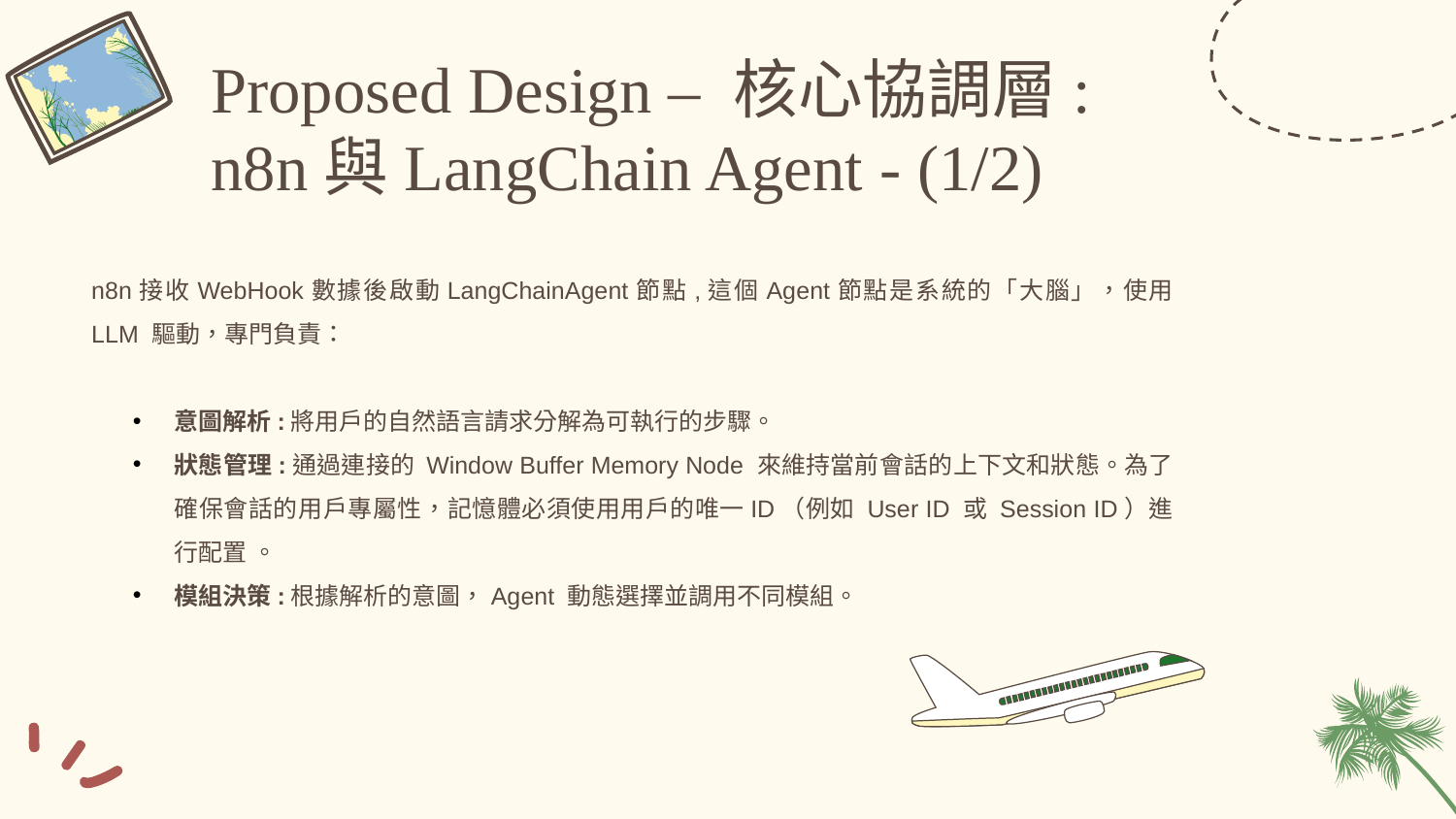

Proposed Design – 核心協調層:
n8n與LangChain Agent - (1/2)
n8n接收WebHook數據後啟動LangChainAgent節點,這個Agent節點是系統的「大腦」，使用 LLM 驅動，專門負責：

意圖解析:將用戶的自然語言請求分解為可執行的步驟。
狀態管理:通過連接的 Window Buffer Memory Node 來維持當前會話的上下文和狀態。為了確保會話的用戶專屬性，記憶體必須使用用戶的唯一ID（例如 User ID 或 Session ID）進行配置 。
模組決策:根據解析的意圖，Agent 動態選擇並調用不同模組。